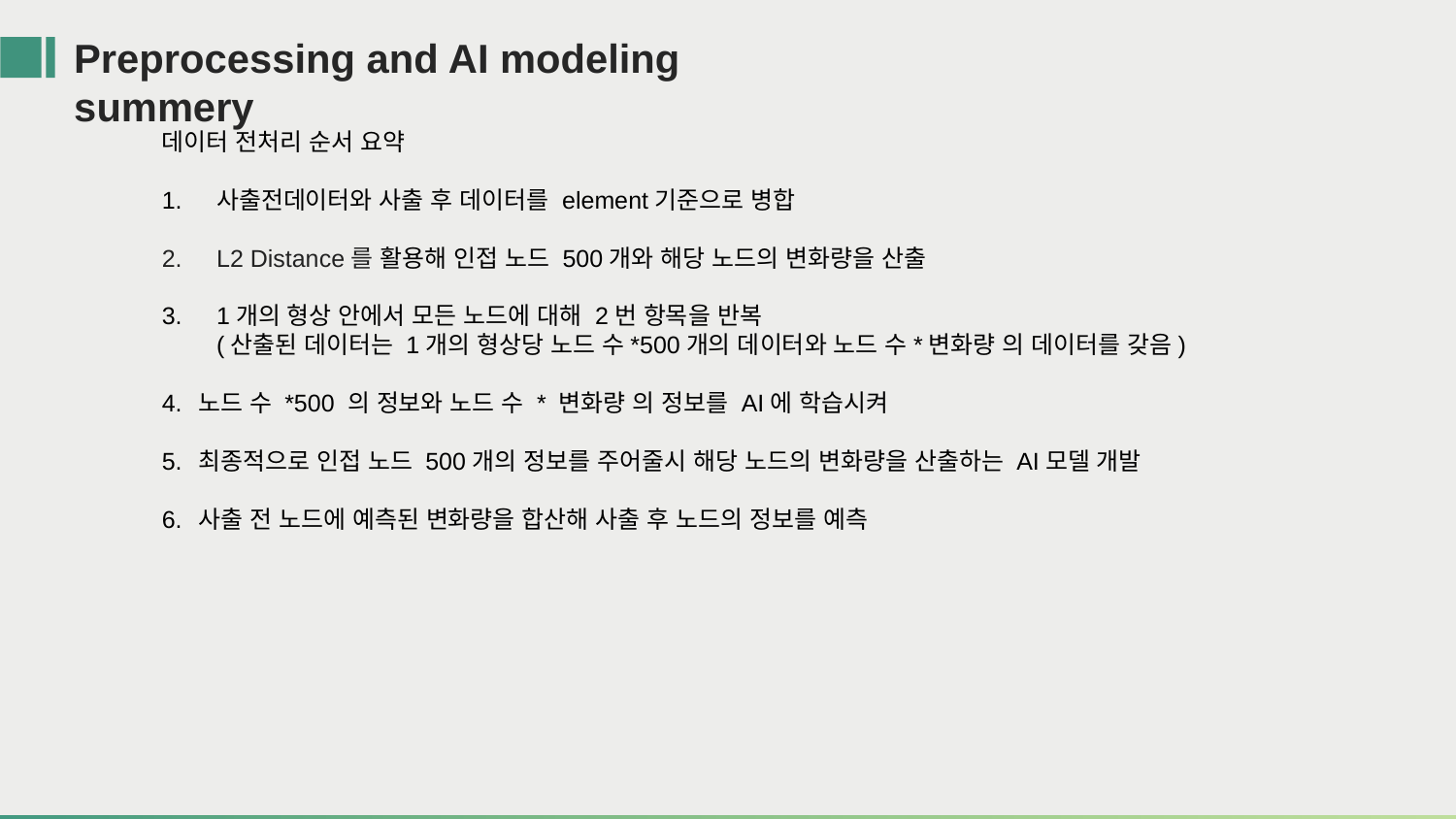

Preprocessing and AI modeling summery

데이터 전처리 순서 요약

사출전데이터와 사출 후 데이터를 element기준으로 병합

L2 Distance를 활용해 인접 노드 500개와 해당 노드의 변화량을 산출

1개의 형상 안에서 모든 노드에 대해 2번 항목을 반복
(산출된 데이터는 1개의 형상당 노드 수*500개의 데이터와 노드 수*변화량 의 데이터를 갖음)

노드 수 *500 의 정보와 노드 수 * 변화량 의 정보를 AI에 학습시켜

최종적으로 인접 노드 500개의 정보를 주어줄시 해당 노드의 변화량을 산출하는 AI모델 개발

사출 전 노드에 예측된 변화량을 합산해 사출 후 노드의 정보를 예측